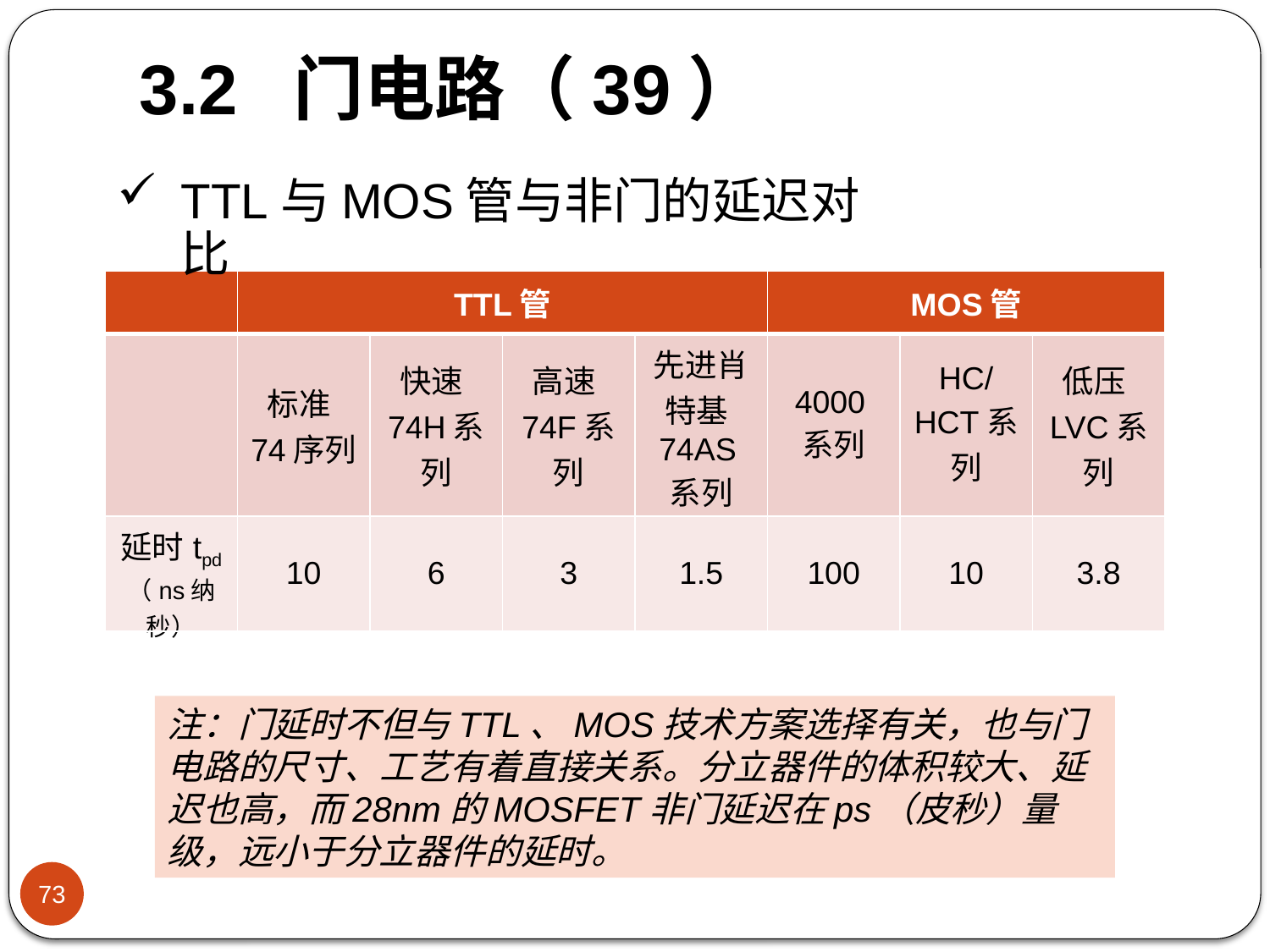

3.2  门电路（39）
TTL与MOS管与非门的延迟对比
|  | TTL管 |  |  |  | MOS管 |  |  |
| --- | --- | --- | --- | --- | --- | --- | --- |
|  | 标准74序列 | 快速74H系列 | 高速74F系列 | 先进肖特基74AS系列 | 4000系列 | HC/HCT系列 | 低压LVC系列 |
| 延时tpd （ns纳秒） | 10 | 6 | 3 | 1.5 | 100 | 10 | 3.8 |
注：门延时不但与TTL、MOS技术方案选择有关，也与门电路的尺寸、工艺有着直接关系。分立器件的体积较大、延迟也高，而28nm的MOSFET非门延迟在ps（皮秒）量级，远小于分立器件的延时。
73